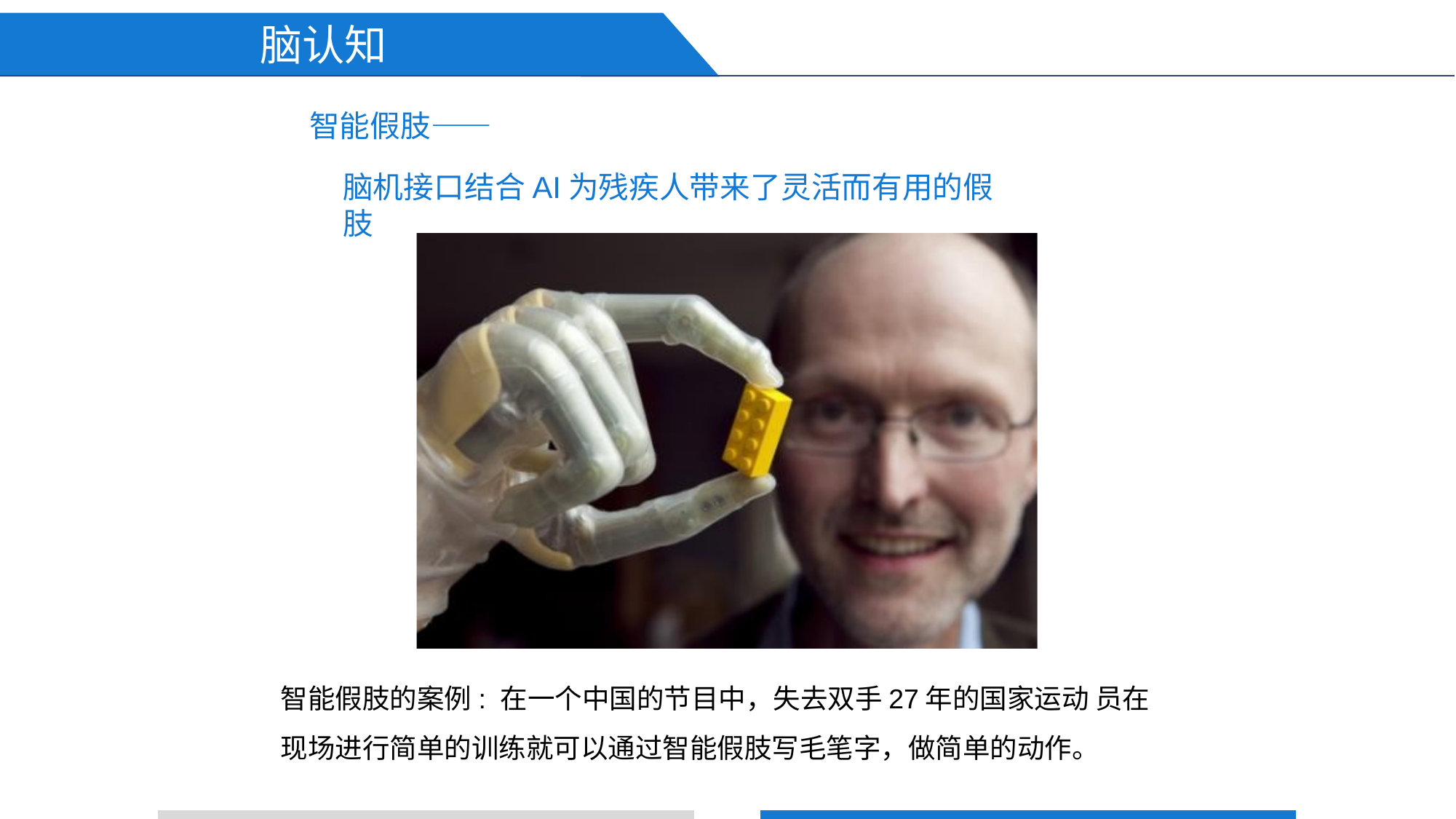

脑认知
# 智能假肢——
脑机接口结合AI为残疾人带来了灵活而有用的假肢

智能假肢的案例: 在一个中国的节目中，失去双手27年的国家运动 员在现场进行简单的训练就可以通过智能假肢写毛笔字，做简单的动作。